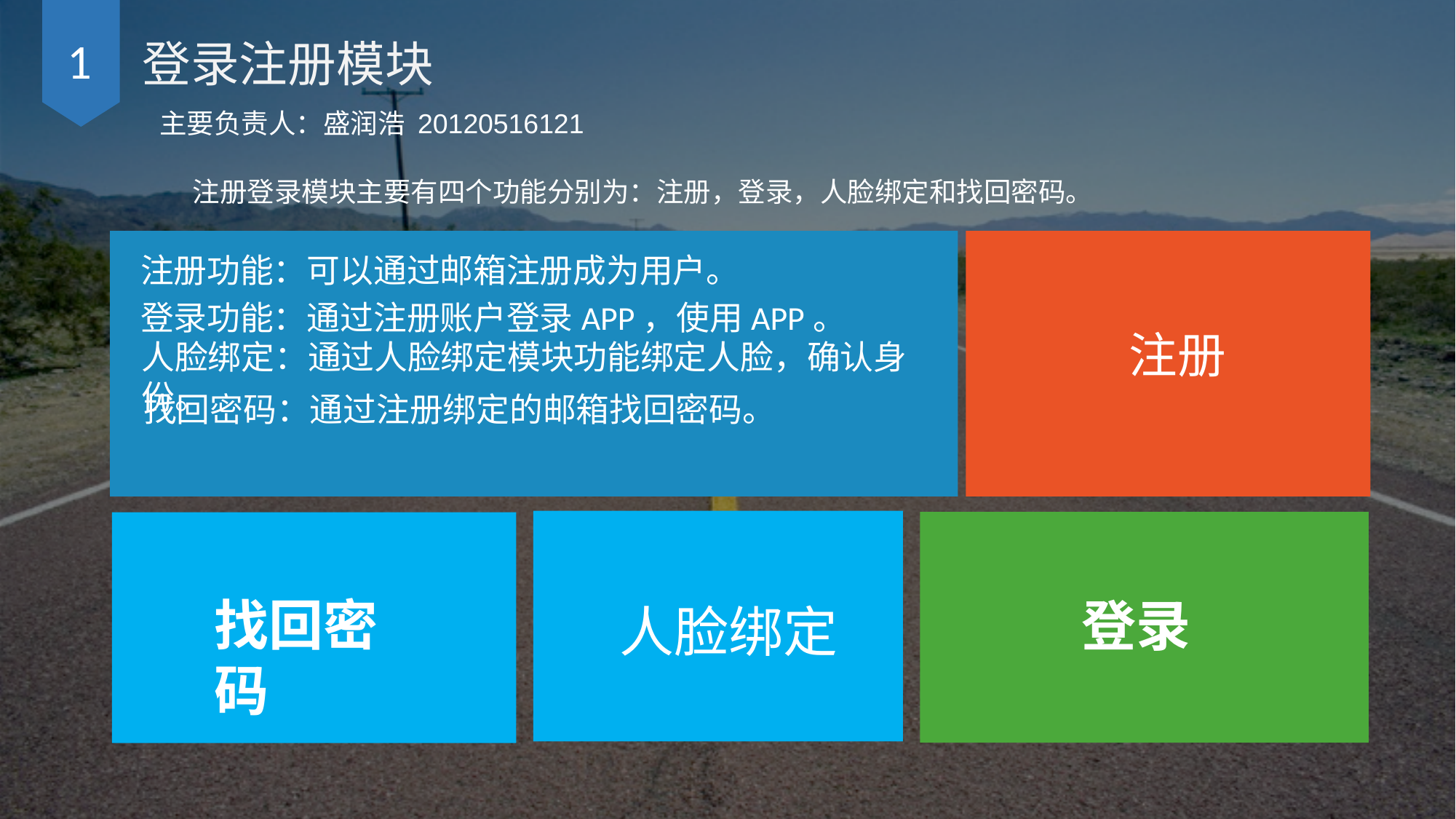

1
登录注册模块
主要负责人：盛润浩 20120516121

注册登录模块主要有四个功能分别为：注册，登录，人脸绑定和找回密码。

注册功能：可以通过邮箱注册成为用户。

登录功能：通过注册账户登录APP，使用APP。
注册
人脸绑定：通过人脸绑定模块功能绑定人脸，确认身份。
找回密码：通过注册绑定的邮箱找回密码。

找回密码
登录
 人脸绑定